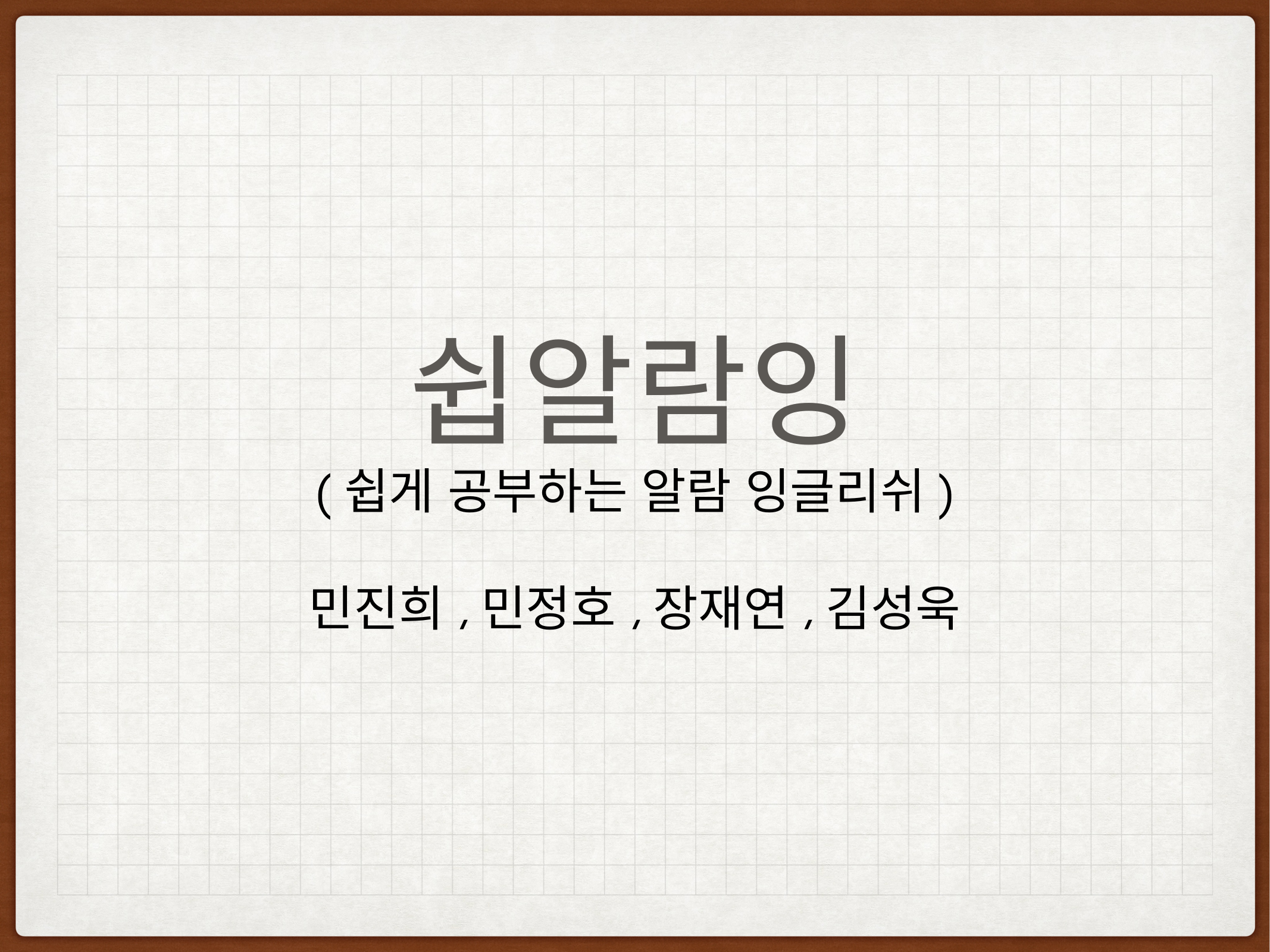

# 쉽알람잉
(쉽게 공부하는 알람 잉글리쉬)

민진희,민정호,장재연,김성욱